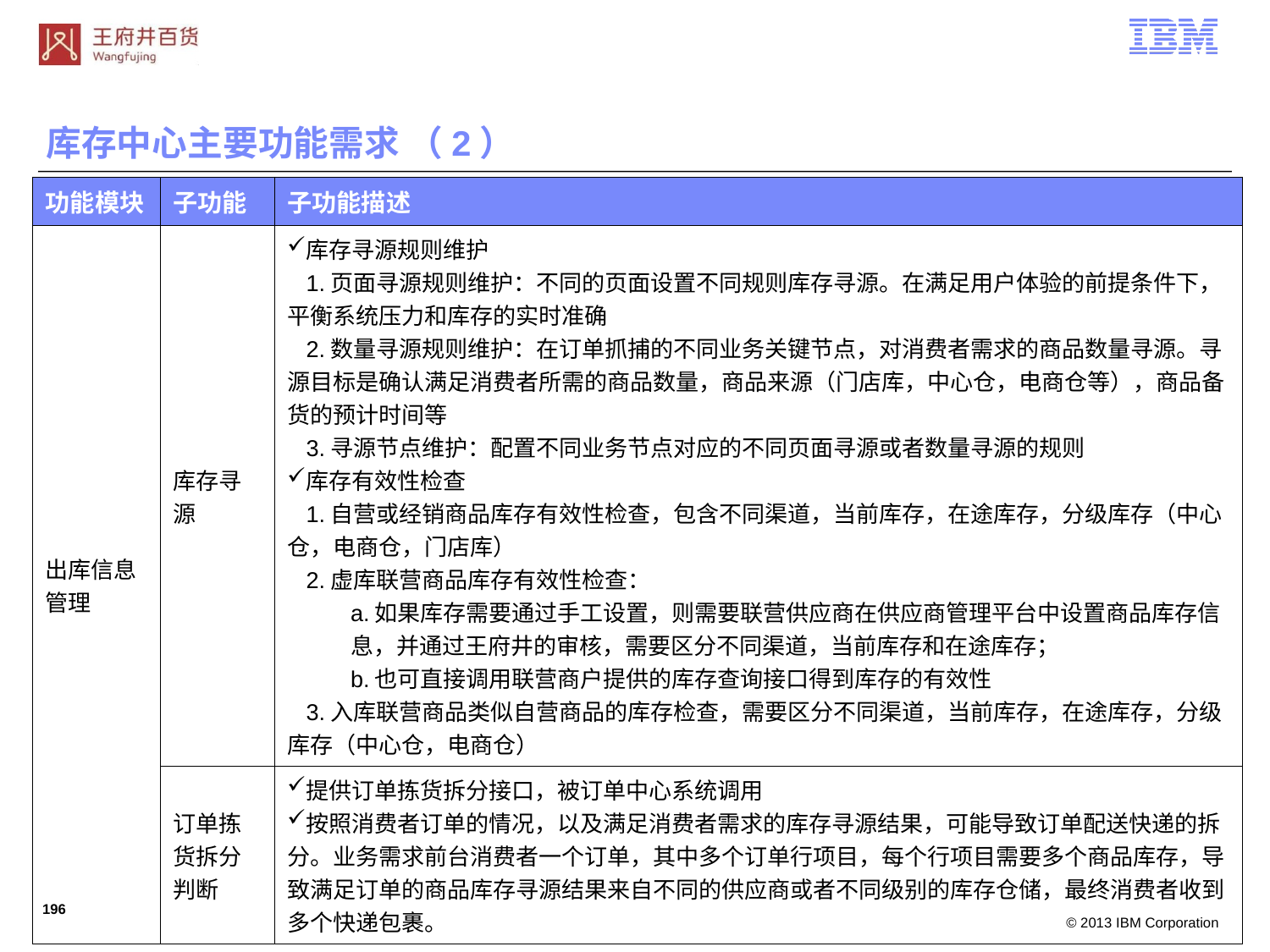

库存中心主要功能需求 （2）
| 功能模块 | 子功能 | 子功能描述 |
| --- | --- | --- |
| 出库信息管理 | 库存寻源 | 库存寻源规则维护 1.页面寻源规则维护：不同的页面设置不同规则库存寻源。在满足用户体验的前提条件下，平衡系统压力和库存的实时准确 2.数量寻源规则维护：在订单抓捕的不同业务关键节点，对消费者需求的商品数量寻源。寻源目标是确认满足消费者所需的商品数量，商品来源（门店库，中心仓，电商仓等），商品备货的预计时间等 3.寻源节点维护：配置不同业务节点对应的不同页面寻源或者数量寻源的规则 库存有效性检查 1.自营或经销商品库存有效性检查，包含不同渠道，当前库存，在途库存，分级库存（中心仓，电商仓，门店库） 2.虚库联营商品库存有效性检查： a.如果库存需要通过手工设置，则需要联营供应商在供应商管理平台中设置商品库存信息，并通过王府井的审核，需要区分不同渠道，当前库存和在途库存； b.也可直接调用联营商户提供的库存查询接口得到库存的有效性 3.入库联营商品类似自营商品的库存检查，需要区分不同渠道，当前库存，在途库存，分级库存（中心仓，电商仓） |
|  | 订单拣货拆分判断 | 提供订单拣货拆分接口，被订单中心系统调用 按照消费者订单的情况，以及满足消费者需求的库存寻源结果，可能导致订单配送快递的拆分。业务需求前台消费者一个订单，其中多个订单行项目，每个行项目需要多个商品库存，导致满足订单的商品库存寻源结果来自不同的供应商或者不同级别的库存仓储，最终消费者收到多个快递包裹。 |
196